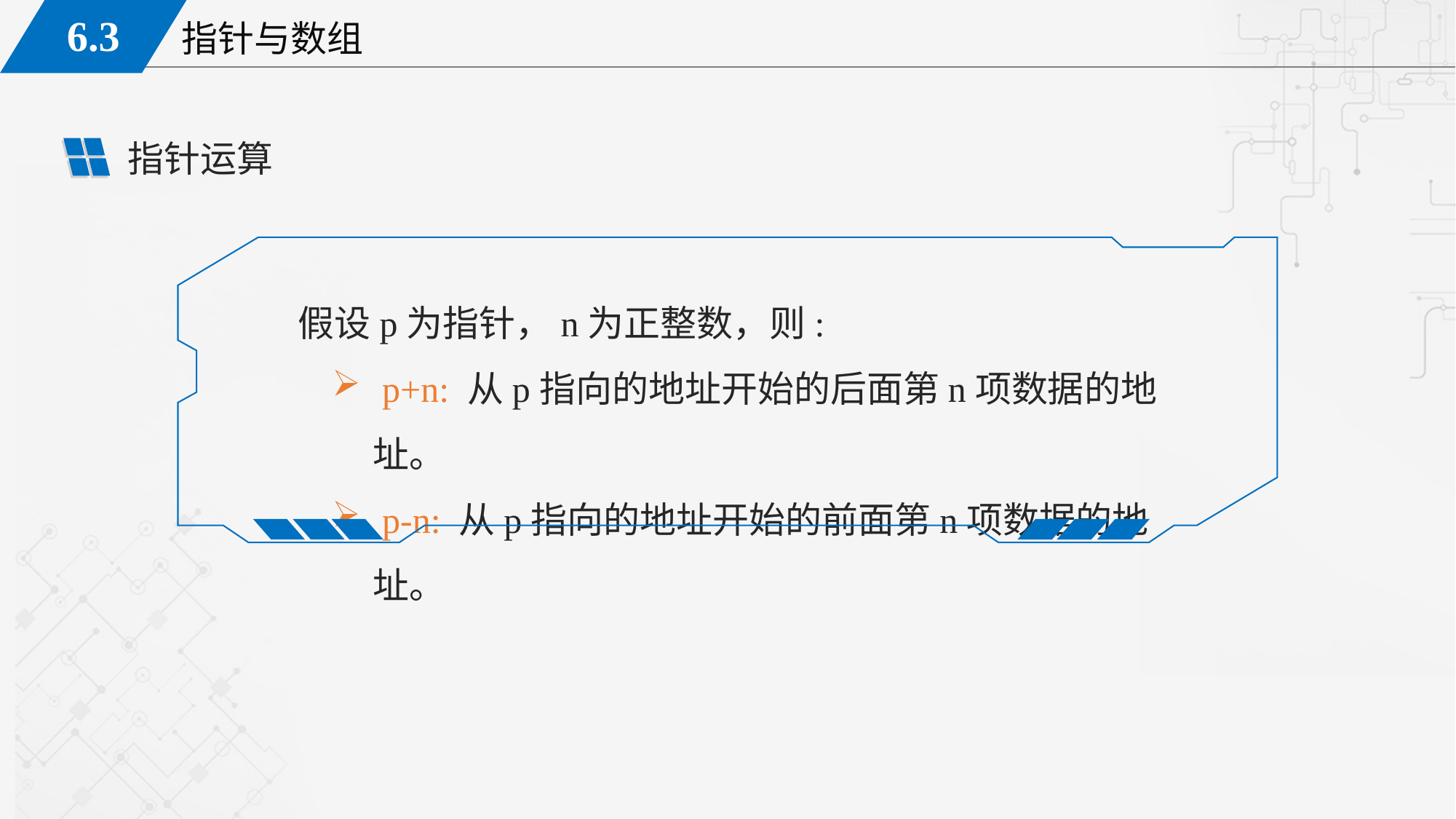

指针运算

假设p为指针，n为正整数，则:
 p+n: 从p指向的地址开始的后面第n项数据的地址。
 p-n: 从p指向的地址开始的前面第n项数据的地址。